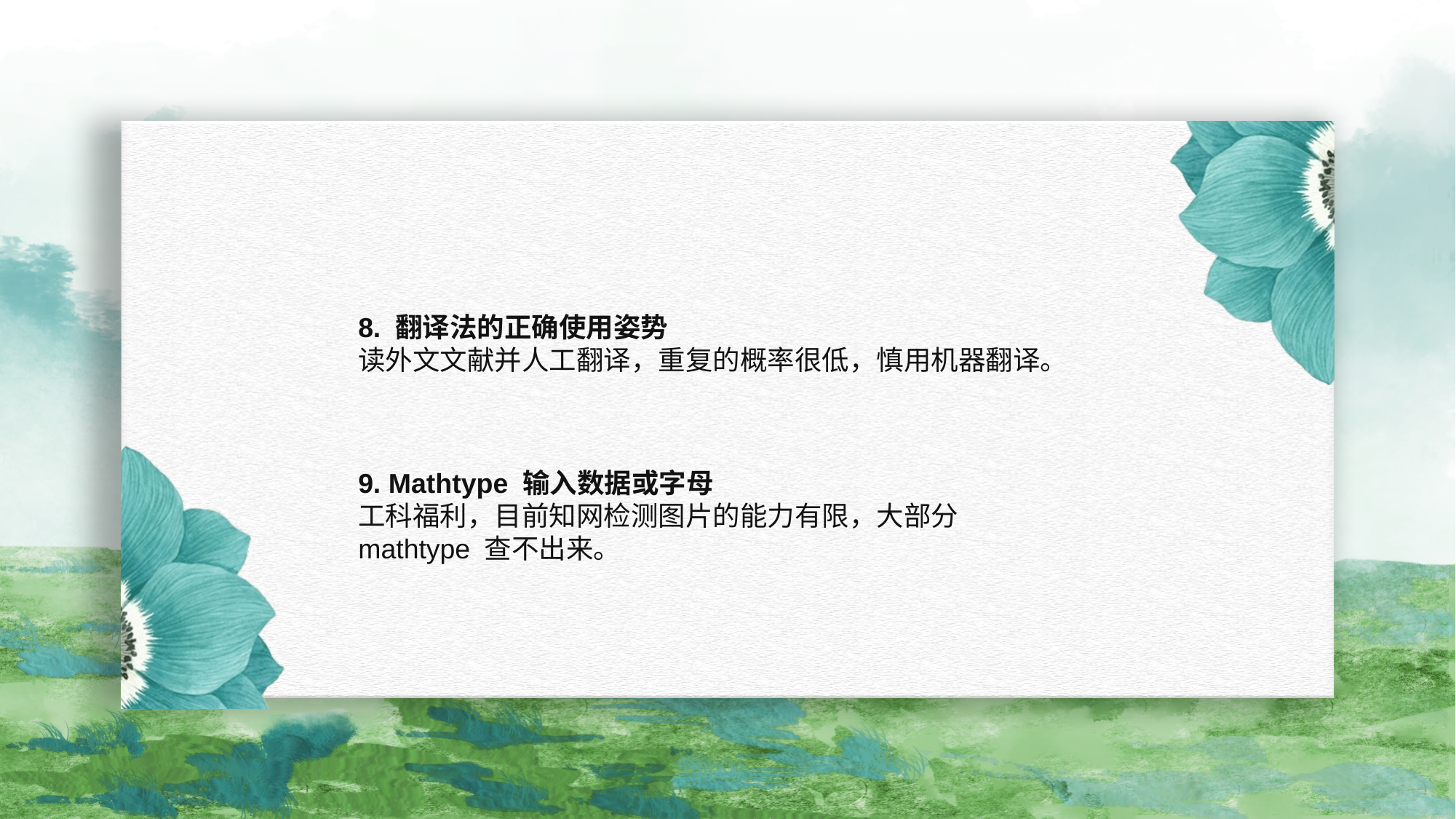

8. 翻译法的正确使用姿势
读外文文献并人工翻译，重复的概率很低，慎用机器翻译。
9. Mathtype 输入数据或字母
工科福利，目前知网检测图片的能力有限，大部分 mathtype 查不出来。